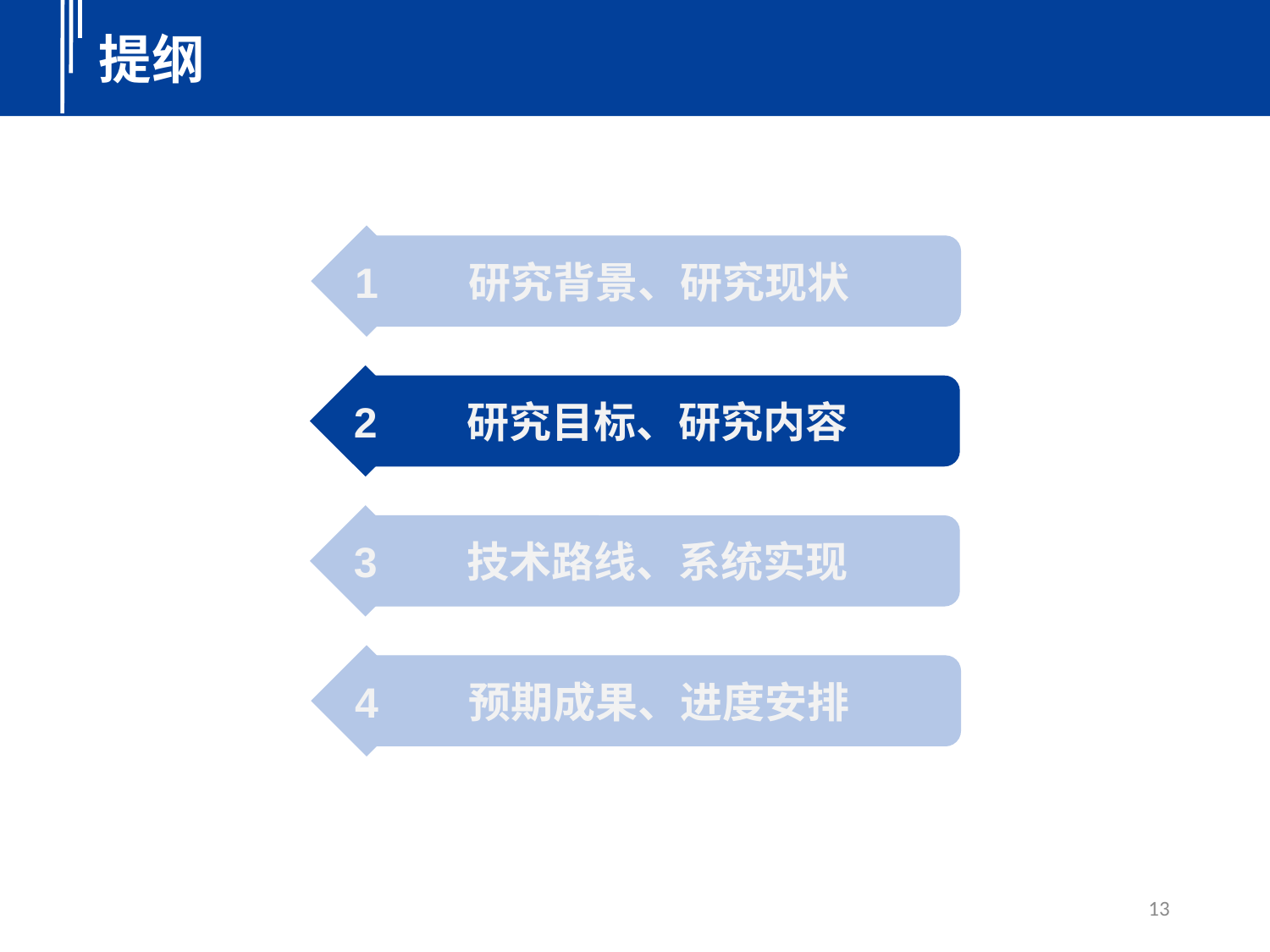

提纲
1
研究背景、研究现状
2
研究目标、研究内容
3
技术路线、系统实现
4
预期成果、进度安排
13